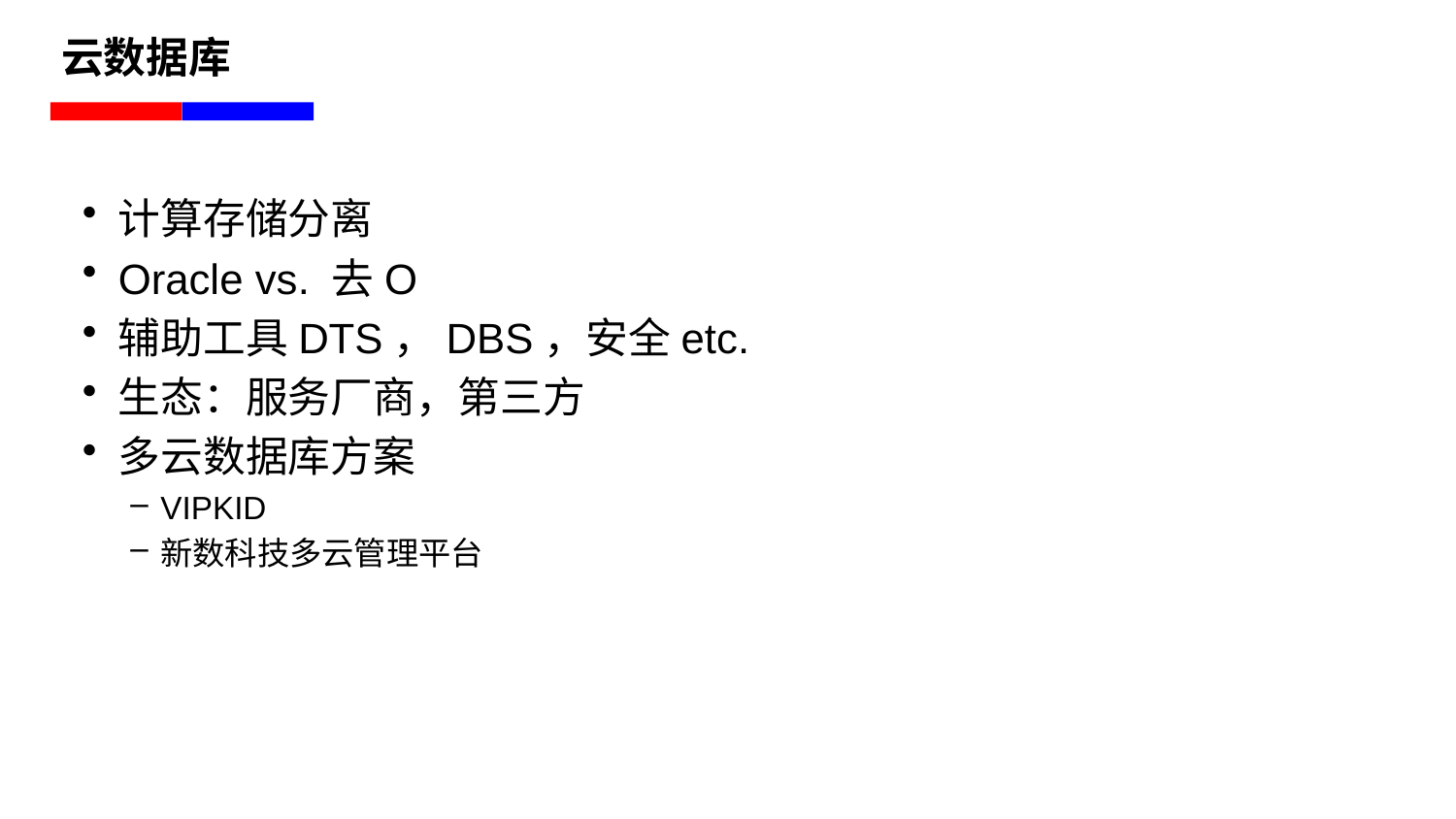

# 云数据库
计算存储分离
Oracle vs. 去O
辅助工具DTS，DBS，安全etc.
生态：服务厂商，第三方
多云数据库方案
VIPKID
新数科技多云管理平台